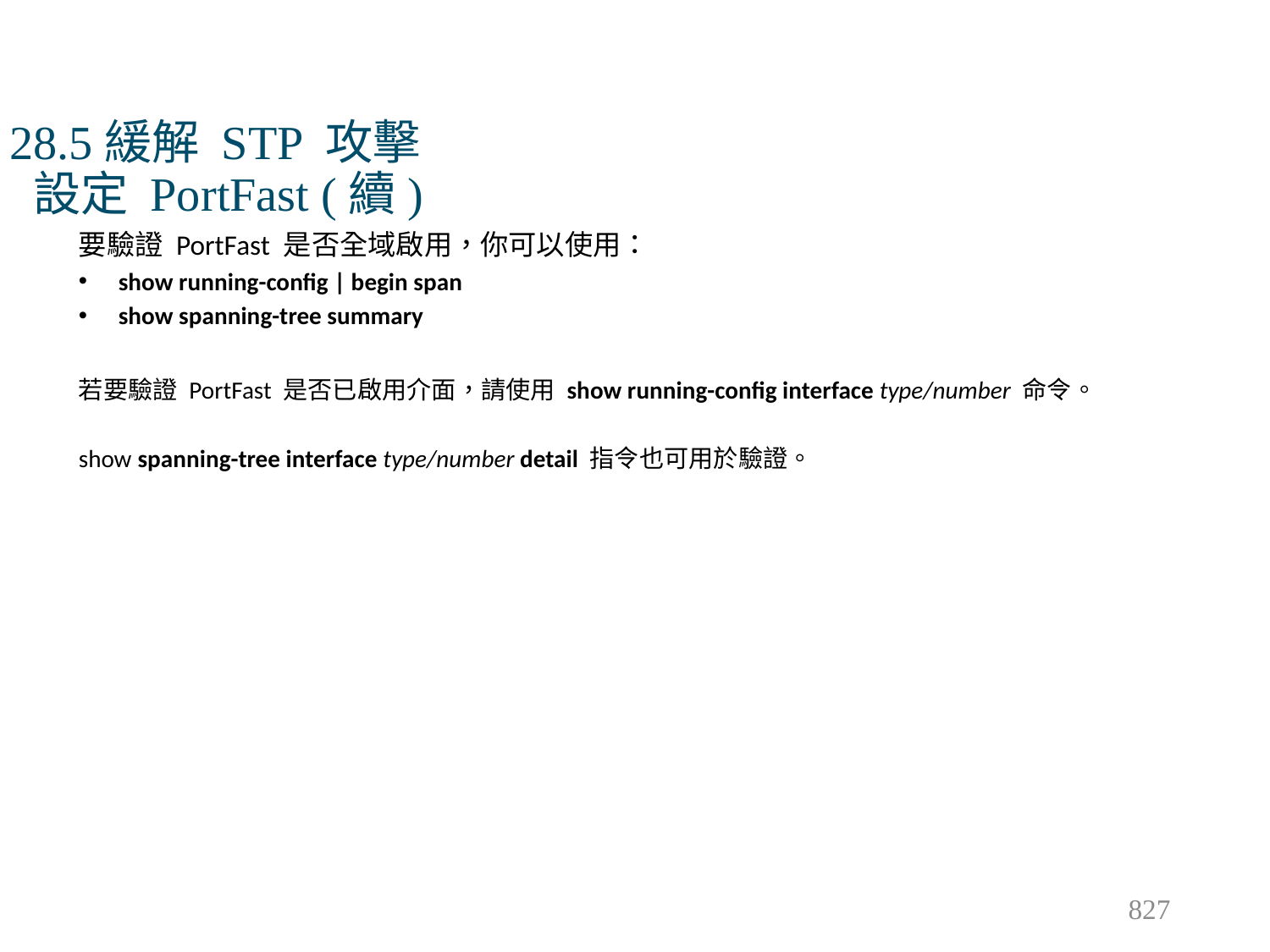

# 28.5緩解 STP 攻擊 設定 PortFast (續)
要驗證 PortFast 是否全域啟用，你可以使用：
show running-config | begin span
show spanning-tree summary

若要驗證 PortFast 是否已啟用介面，請使用 show running-config interface type/number 命令。

show spanning-tree interface type/number detail 指令也可用於驗證。
827